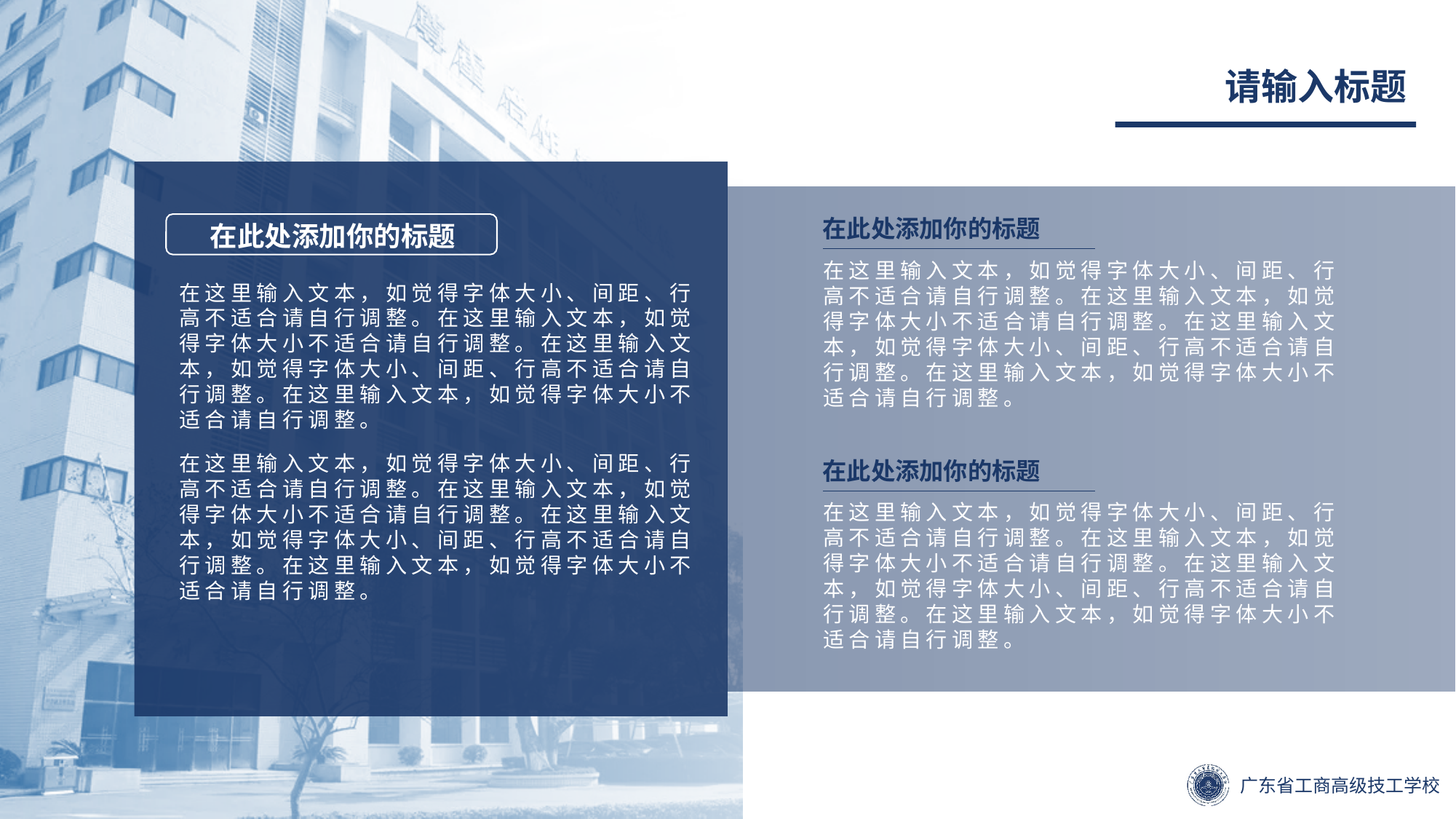

# 请输入标题

在此处添加你的标题

在此处添加你的标题
在这里输入文本，如觉得字体大小、间距、行高不适合请自行调整。在这里输入文本，如觉得字体大小不适合请自行调整。在这里输入文本，如觉得字体大小、间距、行高不适合请自行调整。在这里输入文本，如觉得字体大小不适合请自行调整。
在这里输入文本，如觉得字体大小、间距、行高不适合请自行调整。在这里输入文本，如觉得字体大小不适合请自行调整。在这里输入文本，如觉得字体大小、间距、行高不适合请自行调整。在这里输入文本，如觉得字体大小不适合请自行调整。
在这里输入文本，如觉得字体大小、间距、行高不适合请自行调整。在这里输入文本，如觉得字体大小不适合请自行调整。在这里输入文本，如觉得字体大小、间距、行高不适合请自行调整。在这里输入文本，如觉得字体大小不适合请自行调整。

在此处添加你的标题
在这里输入文本，如觉得字体大小、间距、行高不适合请自行调整。在这里输入文本，如觉得字体大小不适合请自行调整。在这里输入文本，如觉得字体大小、间距、行高不适合请自行调整。在这里输入文本，如觉得字体大小不适合请自行调整。